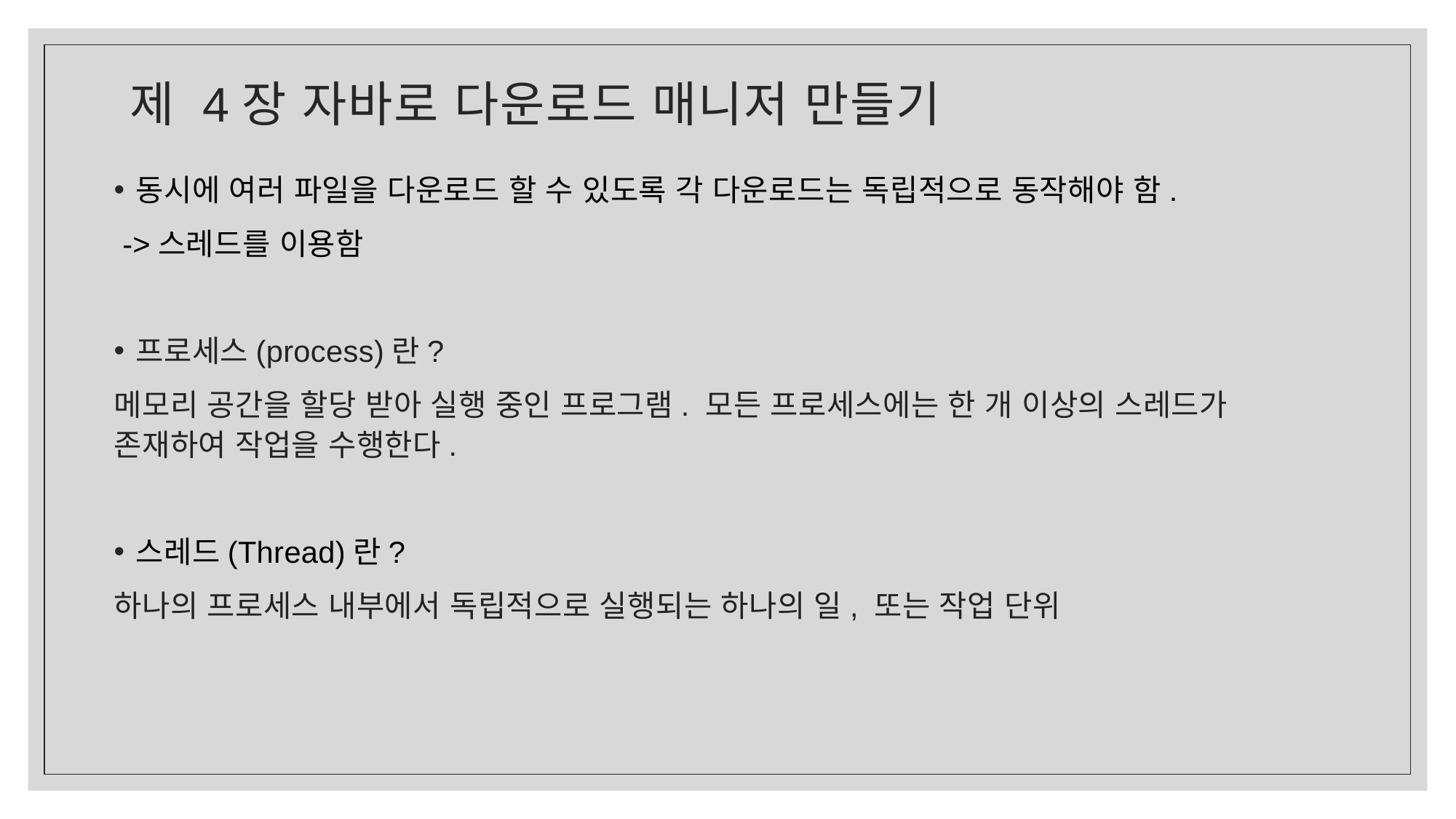

# 제 4장 자바로 다운로드 매니저 만들기
동시에 여러 파일을 다운로드 할 수 있도록 각 다운로드는 독립적으로 동작해야 함.
 ->스레드를 이용함

프로세스(process)란?
메모리 공간을 할당 받아 실행 중인 프로그램. 모든 프로세스에는 한 개 이상의 스레드가 존재하여 작업을 수행한다.

스레드(Thread)란?
하나의 프로세스 내부에서 독립적으로 실행되는 하나의 일, 또는 작업 단위